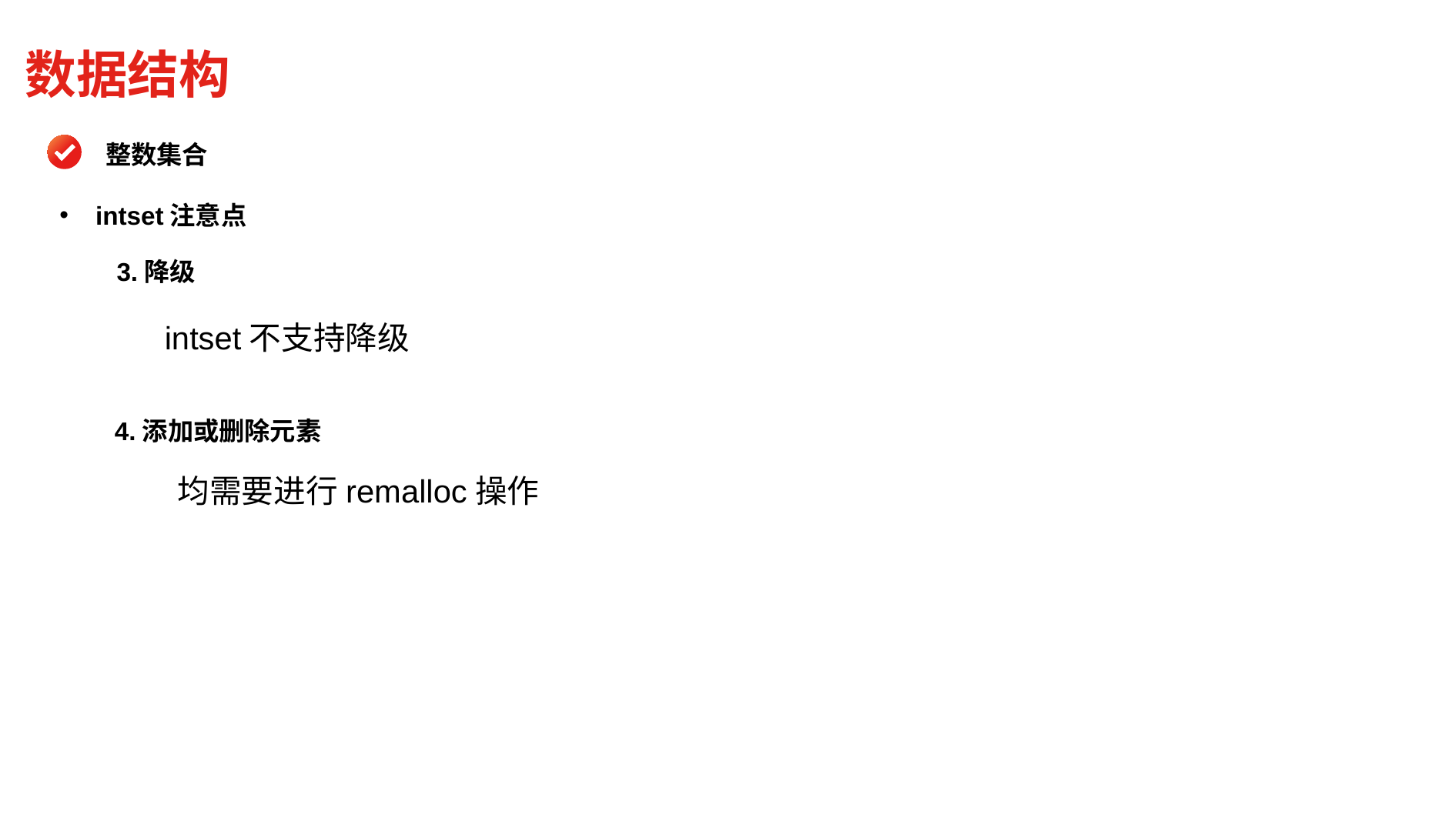

数据结构
整数集合

intset注意点
3.降级
intset不支持降级

4.添加或删除元素
均需要进行remalloc操作